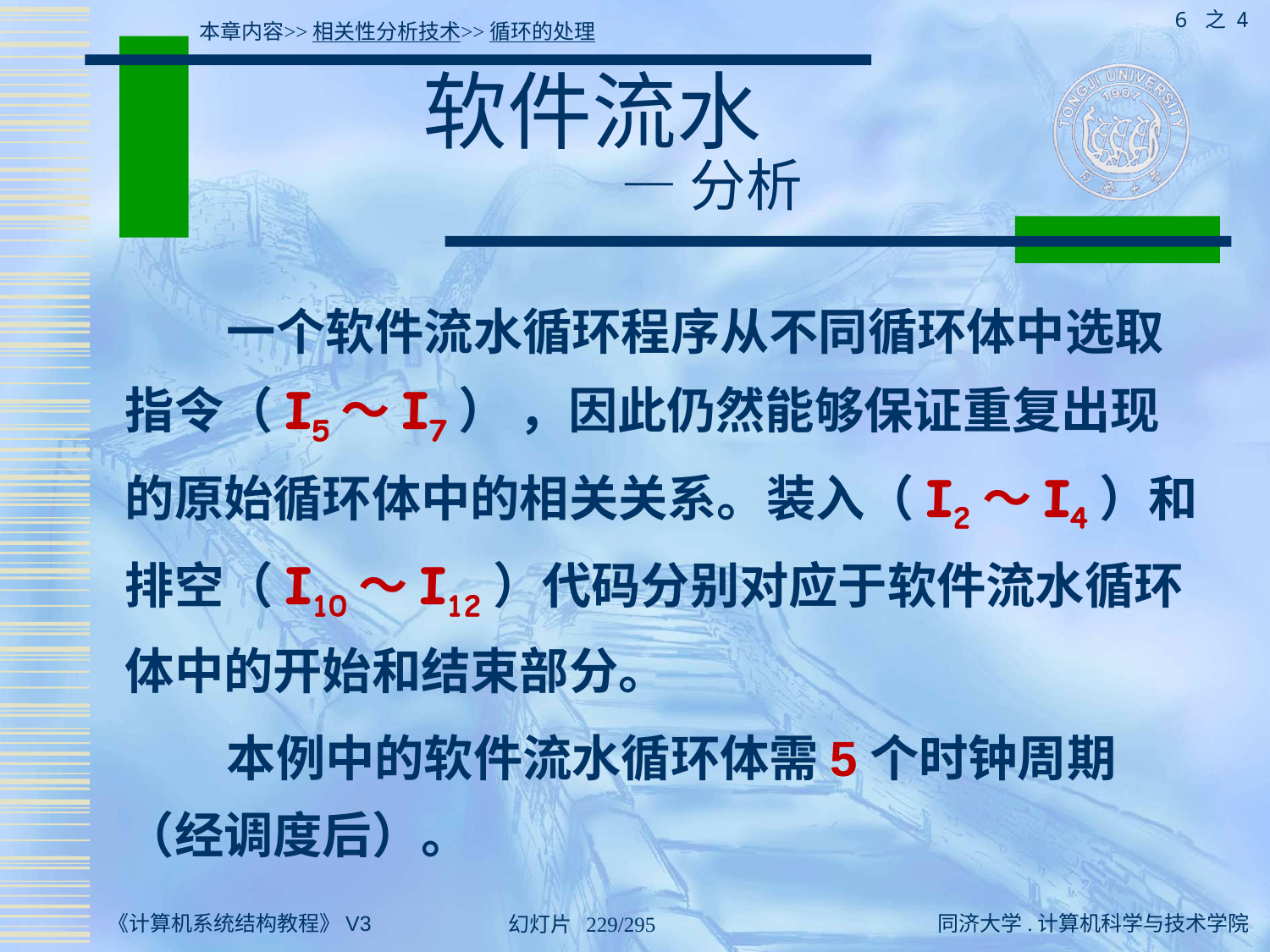

6 之 4
本章内容>>相关性分析技术>>循环的处理
# 软件流水 — 分析
        一个软件流水循环程序从不同循环体中选取指令（I5～I7） ，因此仍然能够保证重复出现的原始循环体中的相关关系。装入（I2～I4）和排空（I10～I12）代码分别对应于软件流水循环体中的开始和结束部分。
        本例中的软件流水循环体需5个时钟周期（经调度后）。